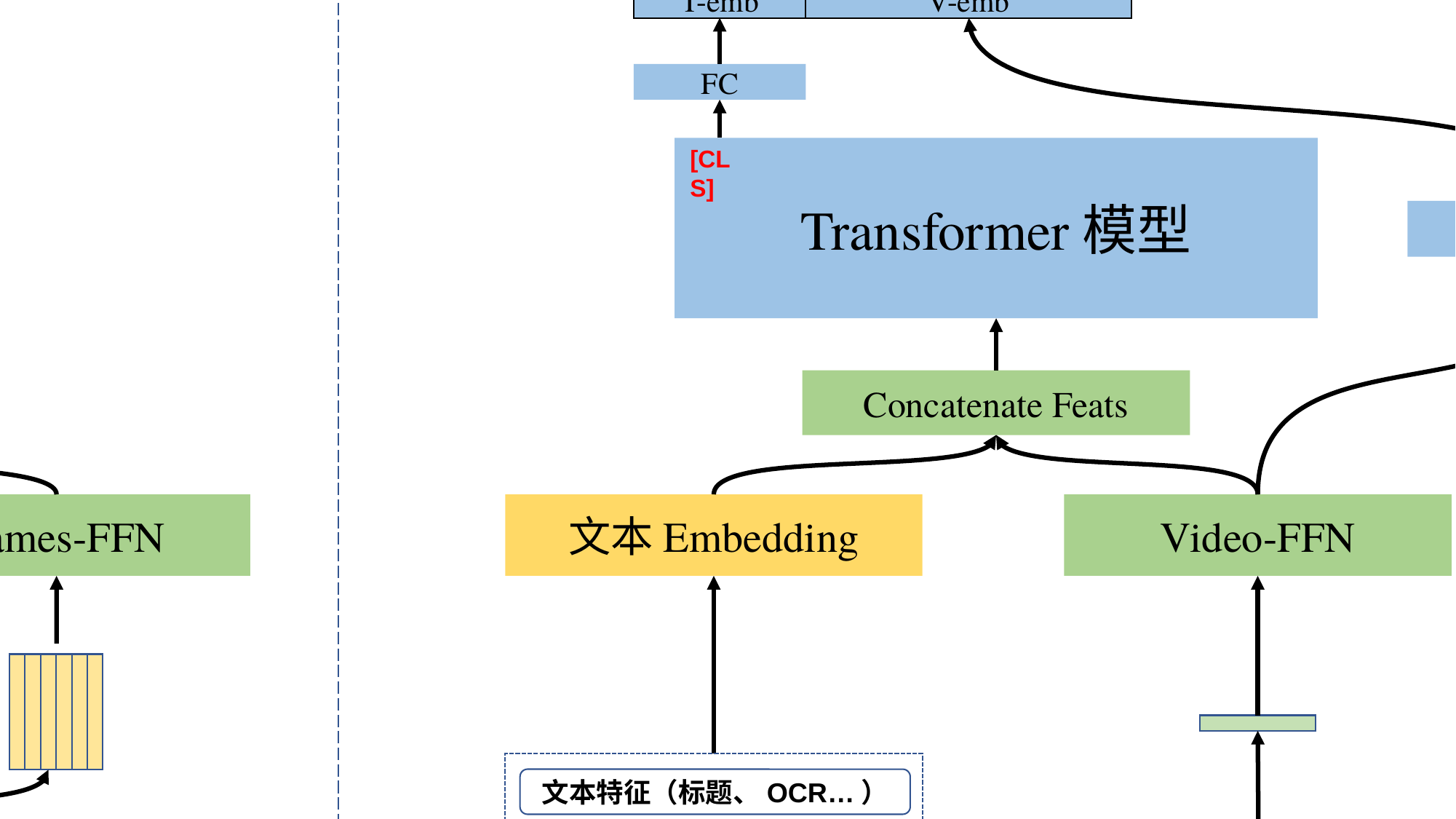

Teacher 模型
纯文本 Student 模型
Student 模型

score
FC
score
score
V-emb
T-emb
FC
FC
FC
Transformer模型
[CLS]
Transformer模型
[CLS]
Transformer模型
[CLS]
FC
Concatenate Feats
Concatenate Feats
文本Embedding
文本Embedding
Video-FFN
Frames-FFN
文本Embedding
Video-FFN

文本特征（标题、OCR…）

文本特征（标题、OCR…）

文本特征（标题、OCR…）
跨模态匹配模型产出的视觉向量
跨模态匹配模型产出的视觉向量